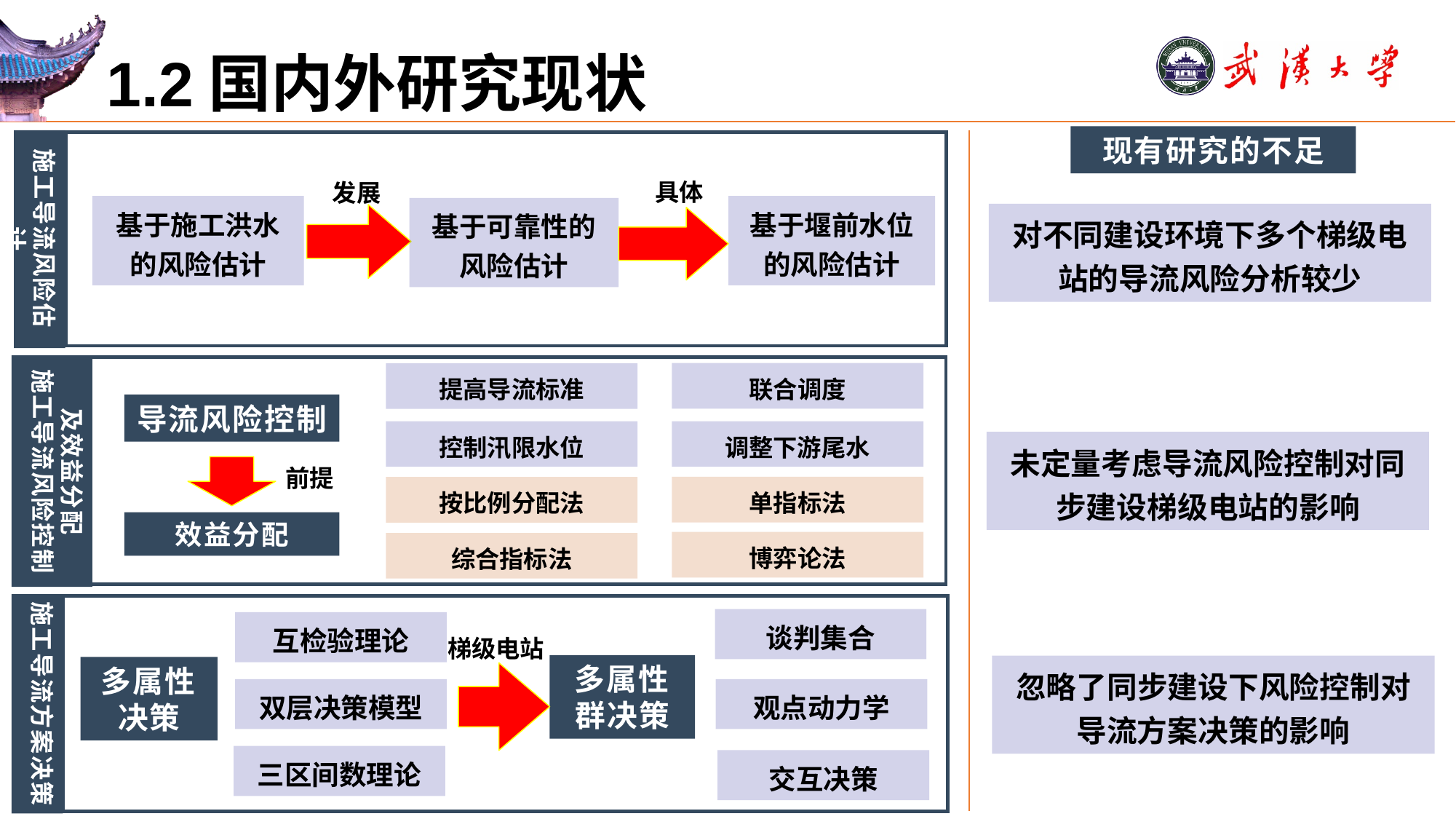

# 1.2国内外研究现状
现有研究的不足
施工导流风险估计

具体
发展
基于施工洪水的风险估计
基于堰前水位的风险估计
基于可靠性的风险估计
对不同建设环境下多个梯级电站的导流风险分析较少

及效益分配
施工导流风险控制

联合调度
提高导流标准
导流风险控制
控制汛限水位
调整下游尾水
未定量考虑导流风险控制对同步建设梯级电站的影响

前提
单指标法
按比例分配法
效益分配
博弈论法
综合指标法
施工导流方案决策

谈判集合
互检验理论
梯级电站
多属性群决策
忽略了同步建设下风险控制对导流方案决策的影响
多属性决策

双层决策模型
观点动力学
三区间数理论
交互决策